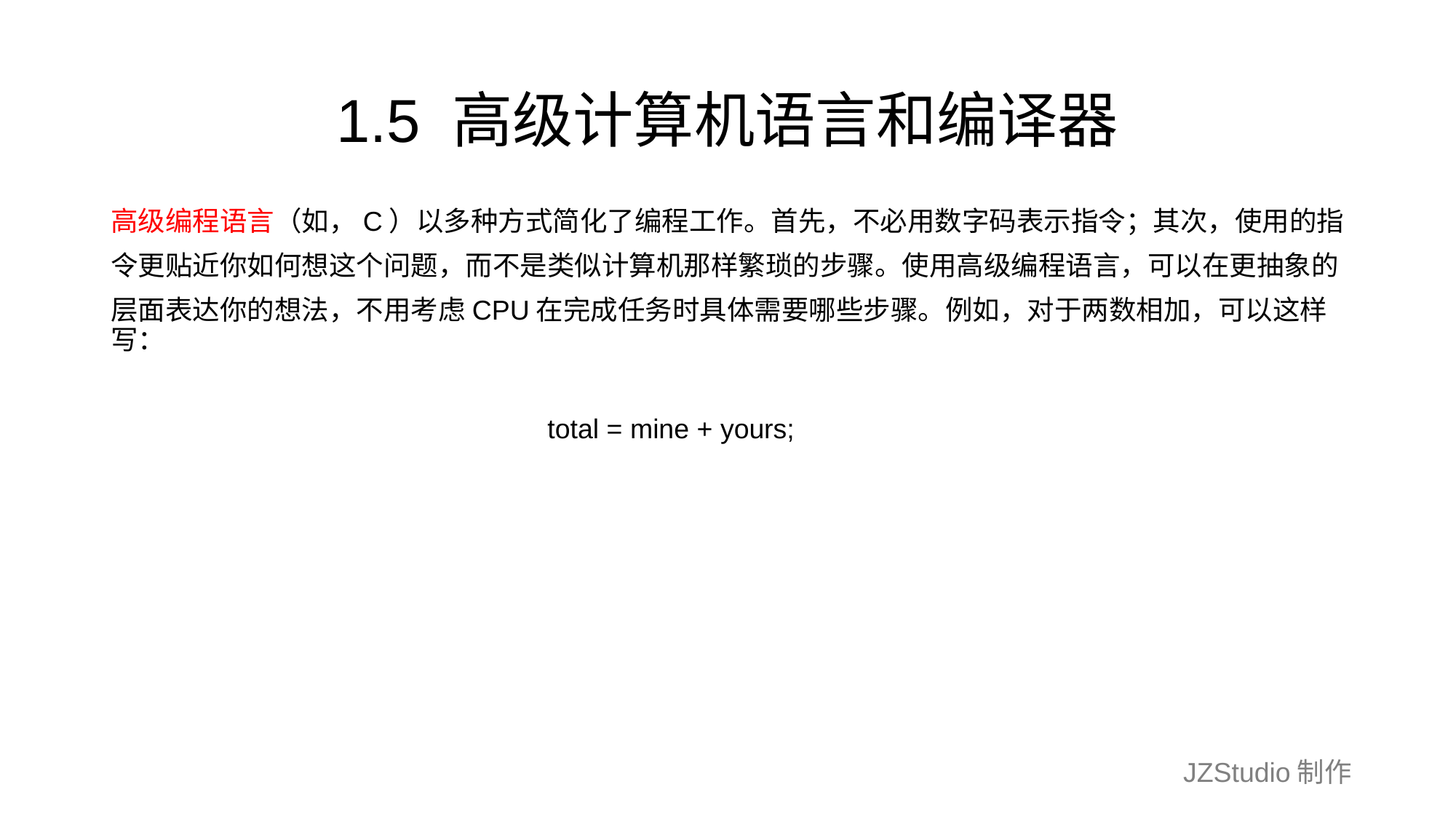

# 1.5 高级计算机语言和编译器
高级编程语言（如，C）以多种方式简化了编程工作。首先，不必用数字码表示指令；其次，使用的指
令更贴近你如何想这个问题，而不是类似计算机那样繁琐的步骤。使用高级编程语言，可以在更抽象的
层面表达你的想法，不用考虑CPU在完成任务时具体需要哪些步骤。例如，对于两数相加，可以这样写：

				total = mine + yours;